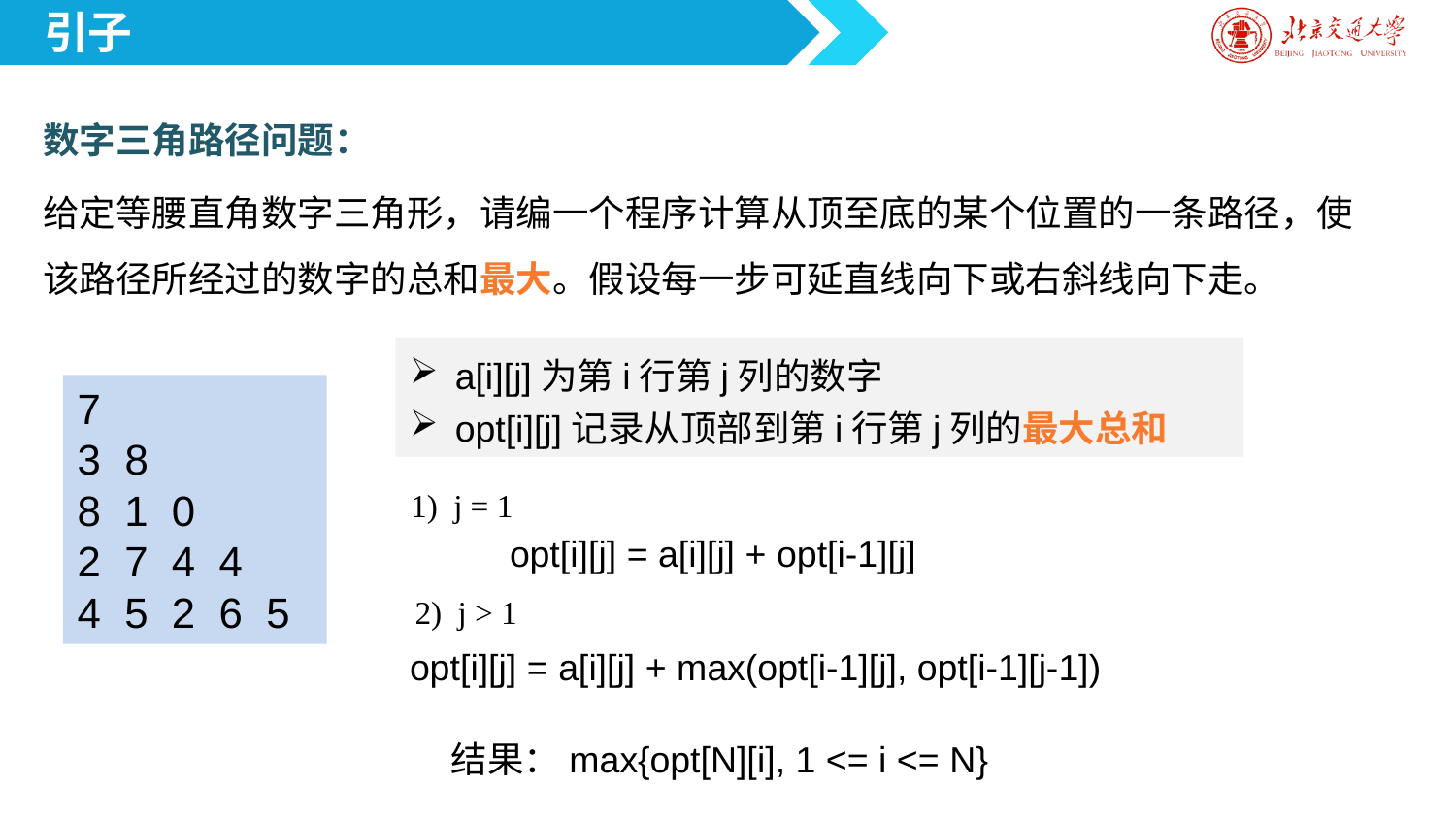

引子
数字三角路径问题：
给定等腰直角数字三角形，请编一个程序计算从顶至底的某个位置的一条路径，使该路径所经过的数字的总和最大。假设每一步可延直线向下或右斜线向下走。
a[i][j]为第i行第j列的数字
opt[i][j]记录从顶部到第i行第j列的最大总和
7
3  8
8  1  0
2  7  4  4
4  5  2  6  5
1)  j = 1
opt[i][j] = a[i][j] + opt[i-1][j]
2)  j > 1
opt[i][j] = a[i][j] + max(opt[i-1][j], opt[i-1][j-1])
结果：max{opt[N][i], 1 <= i <= N}